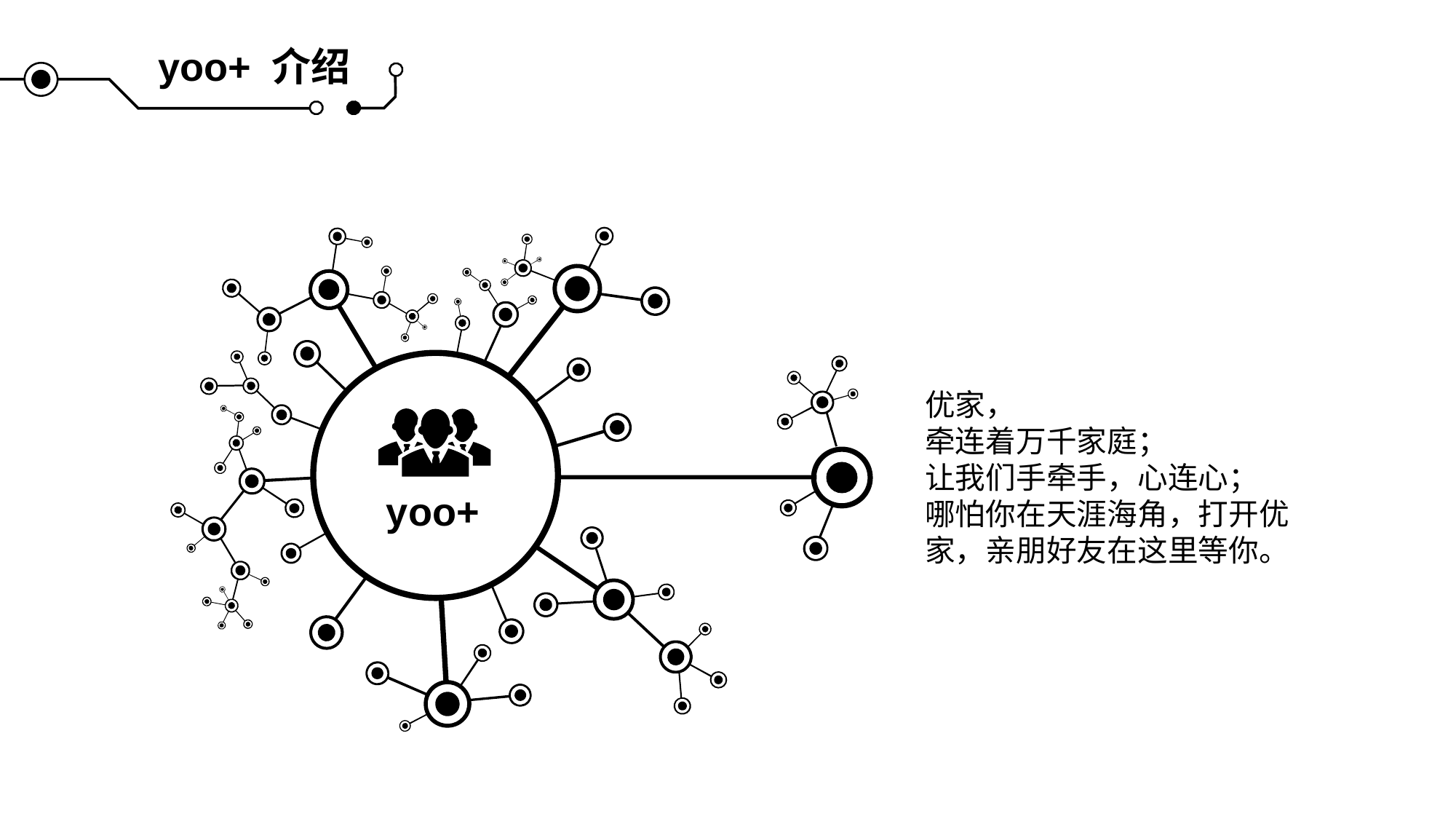

yoo+ 介绍

优家，
牵连着万千家庭；
让我们手牵手，心连心；
哪怕你在天涯海角，打开优家，亲朋好友在这里等你。

yoo+